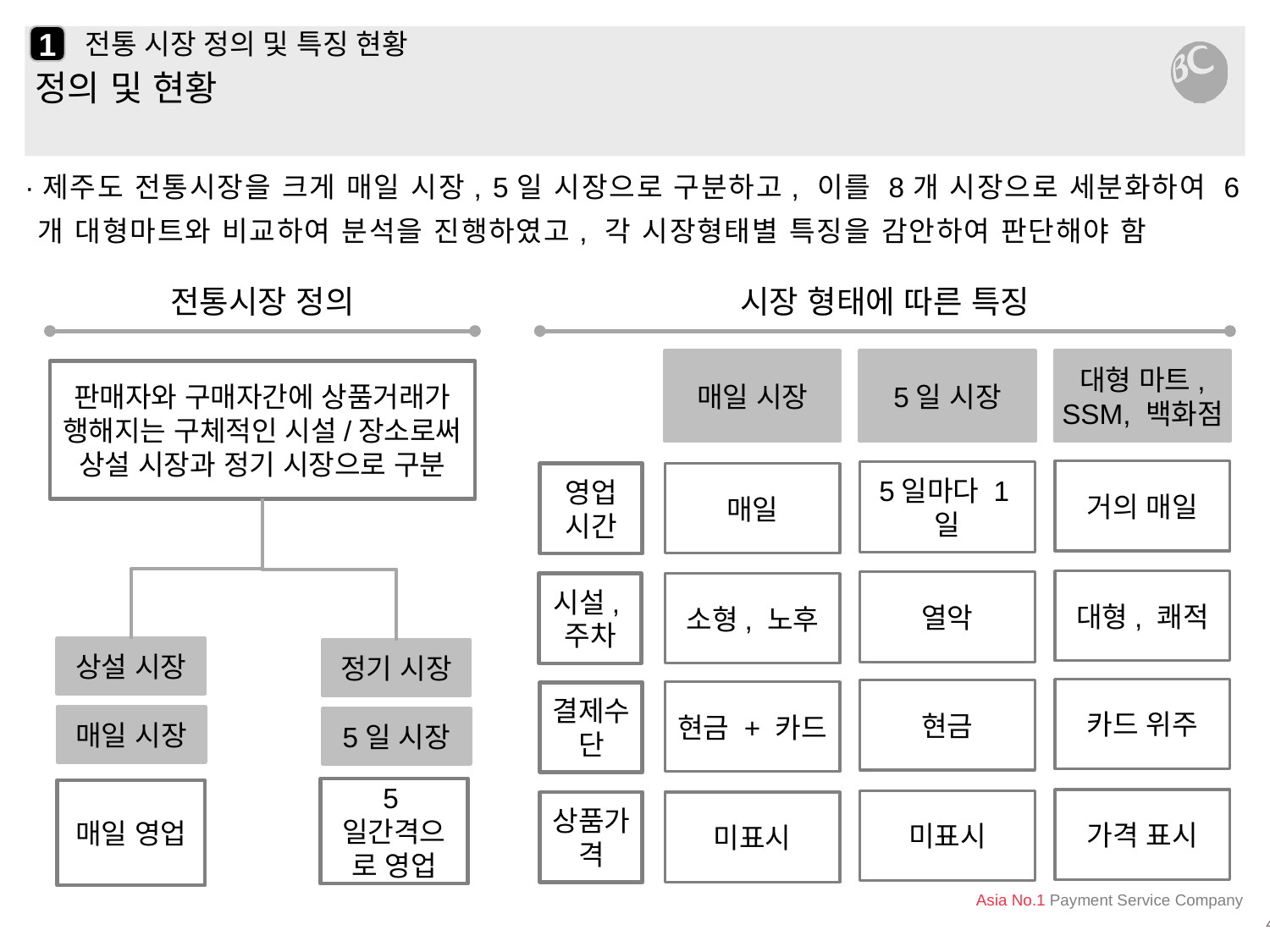

1
# 전통 시장 정의 및 특징 현황
정의 및 현황
·제주도 전통시장을 크게 매일 시장, 5일 시장으로 구분하고, 이를 8개 시장으로 세분화하여 6개 대형마트와 비교하여 분석을 진행하였고, 각 시장형태별 특징을 감안하여 판단해야 함
전통시장 정의
시장 형태에 따른 특징
매일 시장
5일 시장
대형 마트,
SSM, 백화점
판매자와 구매자간에 상품거래가 행해지는 구체적인 시설/장소로써 상설 시장과 정기 시장으로 구분
거의 매일
5일마다 1일
영업
시간
매일
대형, 쾌적
열악
소형, 노후
시설,주차
상설 시장
정기 시장
카드 위주
현금
현금 + 카드
결제수단
매일 시장
5일 시장
5일간격으로 영업
매일 영업
가격 표시
미표시
미표시
상품가격